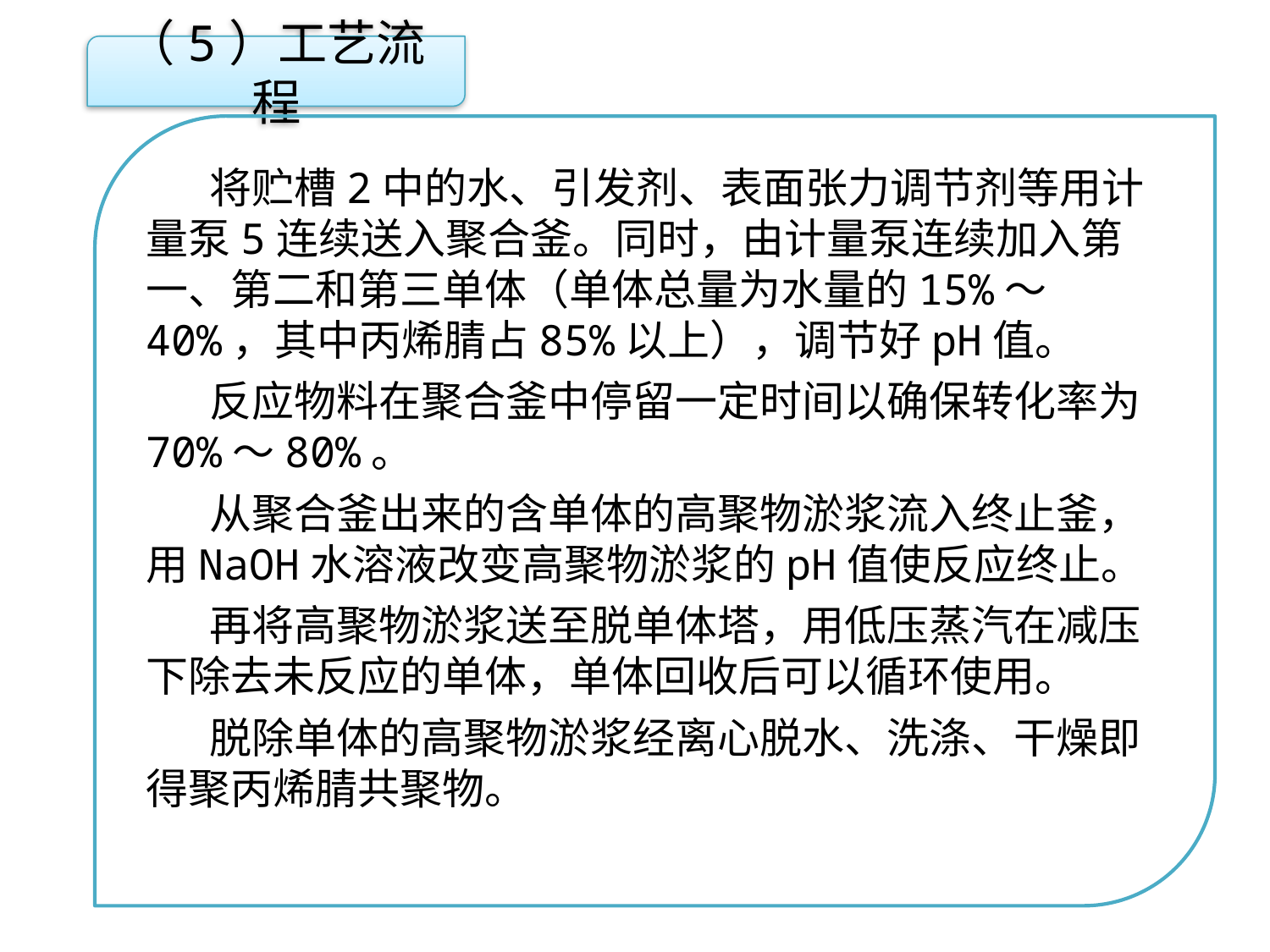

（5）工艺流程
将贮槽2中的水、引发剂、表面张力调节剂等用计量泵5连续送入聚合釜。同时，由计量泵连续加入第一、第二和第三单体（单体总量为水量的15%～40%，其中丙烯腈占85%以上），调节好pH值。
反应物料在聚合釜中停留一定时间以确保转化率为70%～80%。
从聚合釜出来的含单体的高聚物淤浆流入终止釜，用NaOH水溶液改变高聚物淤浆的pH值使反应终止。
再将高聚物淤浆送至脱单体塔，用低压蒸汽在减压下除去未反应的单体，单体回收后可以循环使用。
脱除单体的高聚物淤浆经离心脱水、洗涤、干燥即得聚丙烯腈共聚物。
点击添加文本
点击添加文本
点击添加文本
点击添加文本